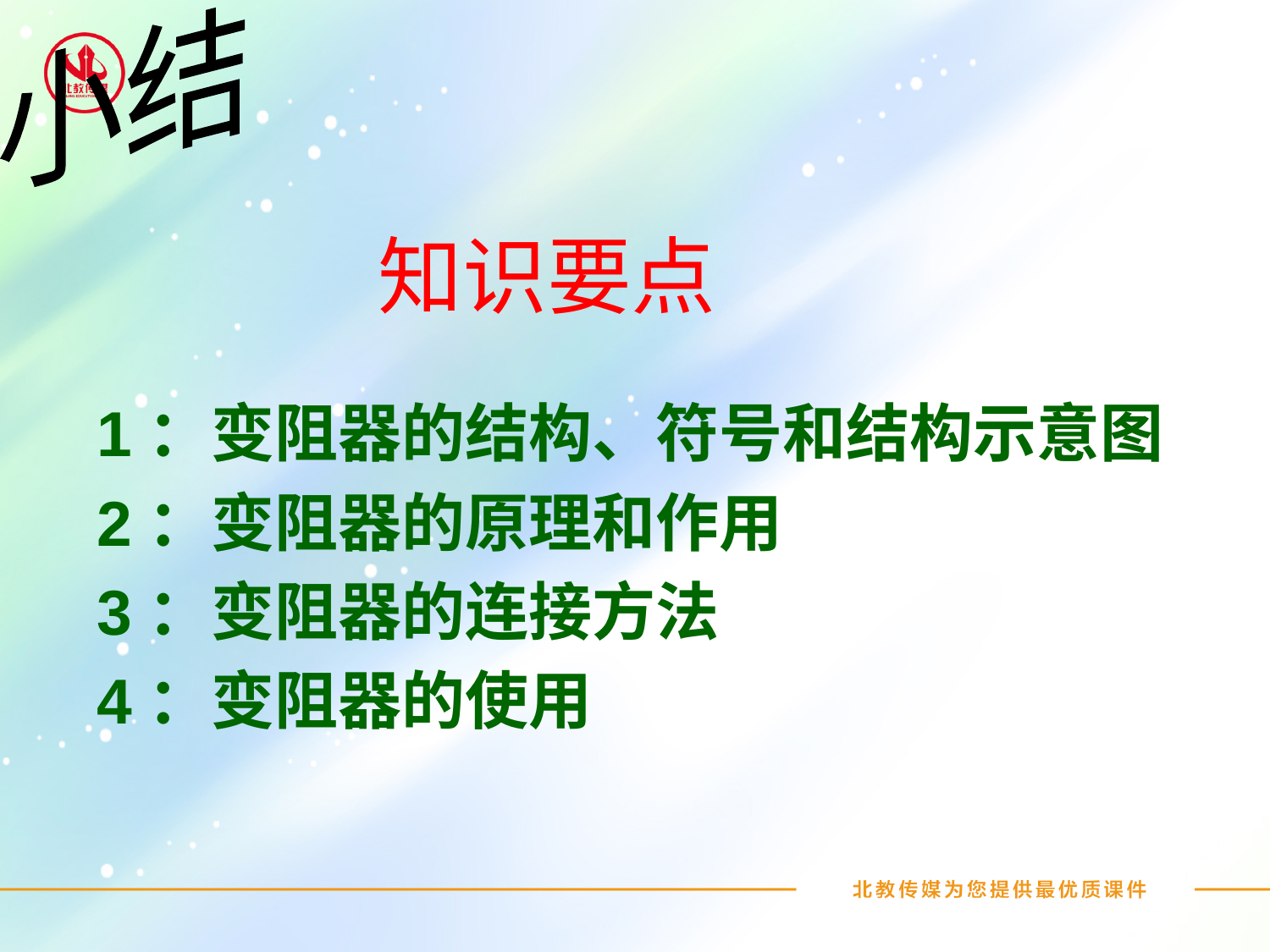

小结
# 知识要点

1：变阻器的结构、符号和结构示意图
2：变阻器的原理和作用
3：变阻器的连接方法
4：变阻器的使用